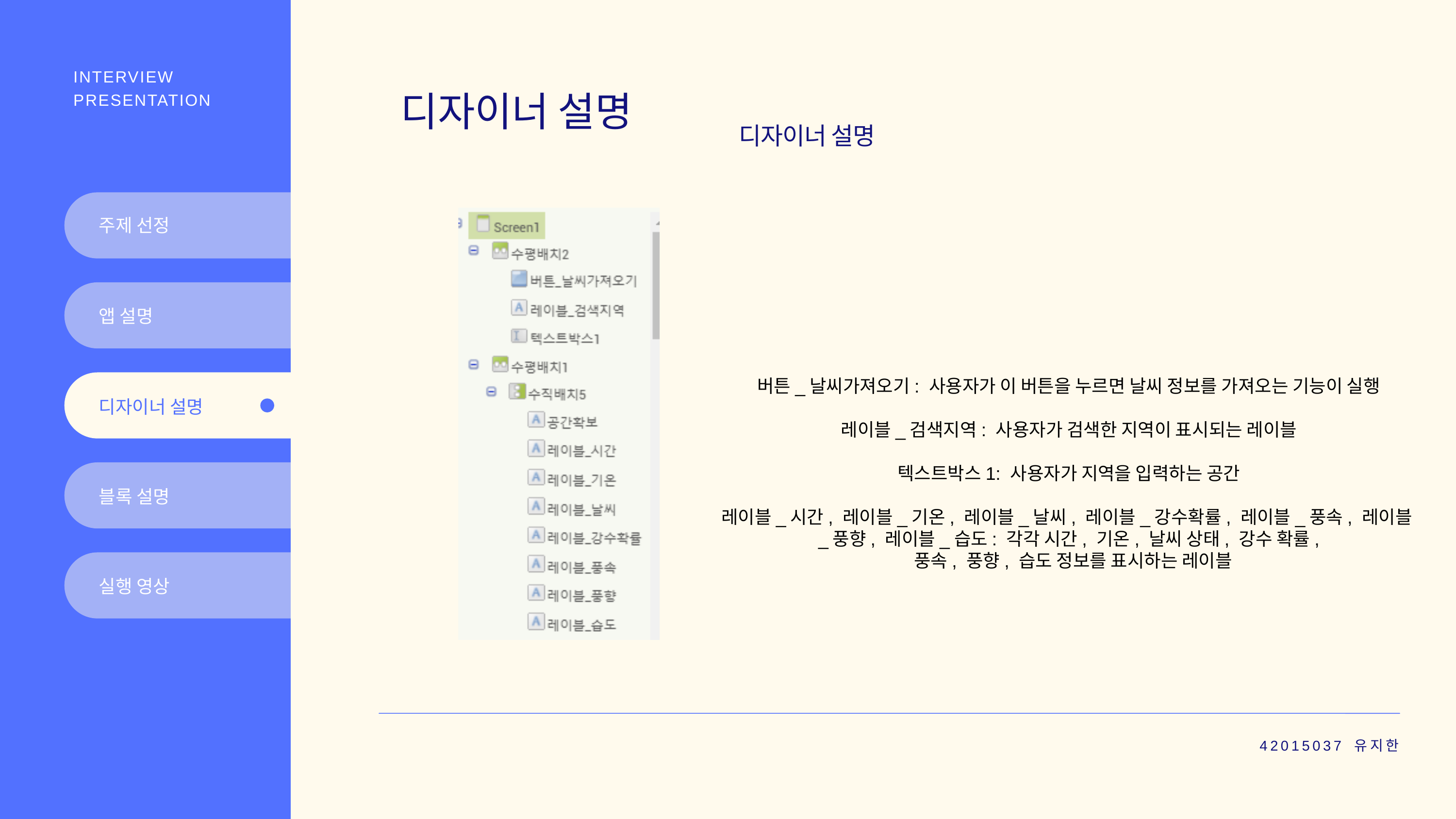

INTERVIEW PRESENTATION
디자이너 설명
디자이너 설명

주제 선정

앱 설명

버튼_날씨가져오기: 사용자가 이 버튼을 누르면 날씨 정보를 가져오는 기능이 실행

레이블_검색지역: 사용자가 검색한 지역이 표시되는 레이블

텍스트박스1: 사용자가 지역을 입력하는 공간

레이블_시간, 레이블_기온, 레이블_날씨, 레이블_강수확률, 레이블_풍속, 레이블_풍향, 레이블_습도: 각각 시간, 기온, 날씨 상태, 강수 확률,
 풍속, 풍향, 습도 정보를 표시하는 레이블

디자이너 설명

블록 설명

실행 영상

42015037 유지한